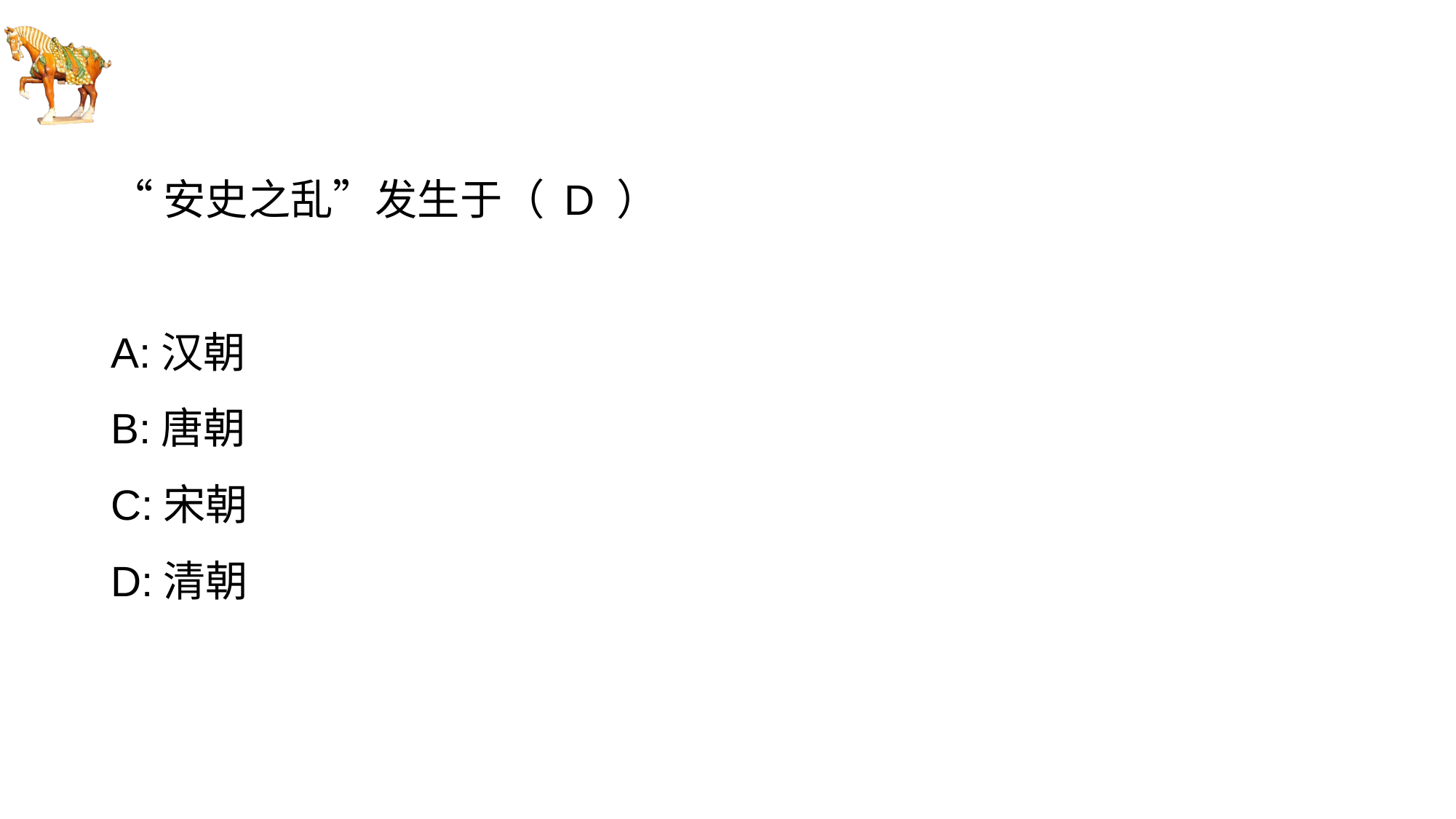

#
“安史之乱”发生于（ D ）

A:汉朝
B:唐朝
C:宋朝
D:清朝

47